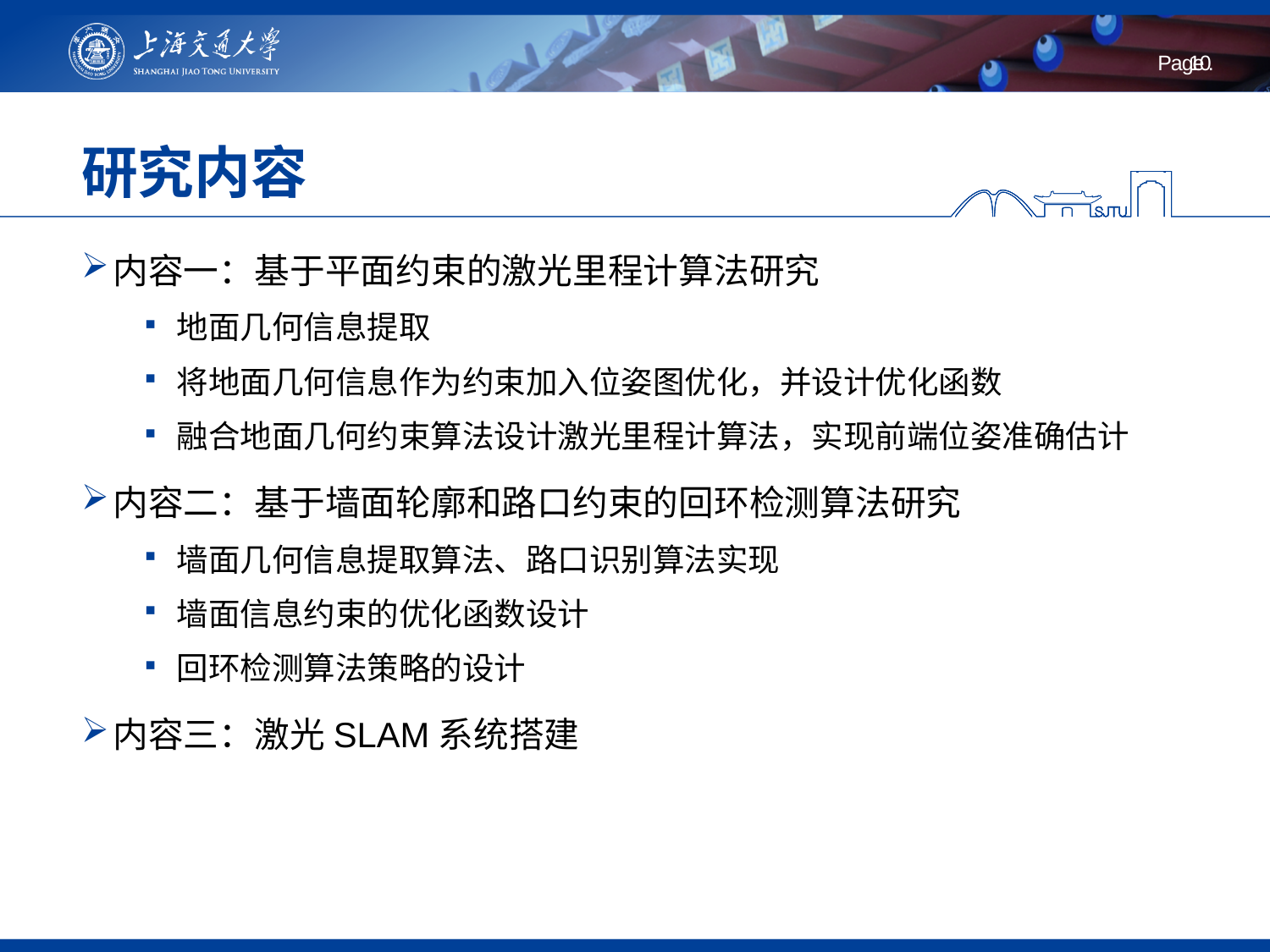

# 研究内容
内容一：基于平面约束的激光里程计算法研究
地面几何信息提取
将地面几何信息作为约束加入位姿图优化，并设计优化函数
融合地面几何约束算法设计激光里程计算法，实现前端位姿准确估计
内容二：基于墙面轮廓和路口约束的回环检测算法研究
墙面几何信息提取算法、路口识别算法实现
墙面信息约束的优化函数设计
回环检测算法策略的设计
内容三：激光SLAM系统搭建